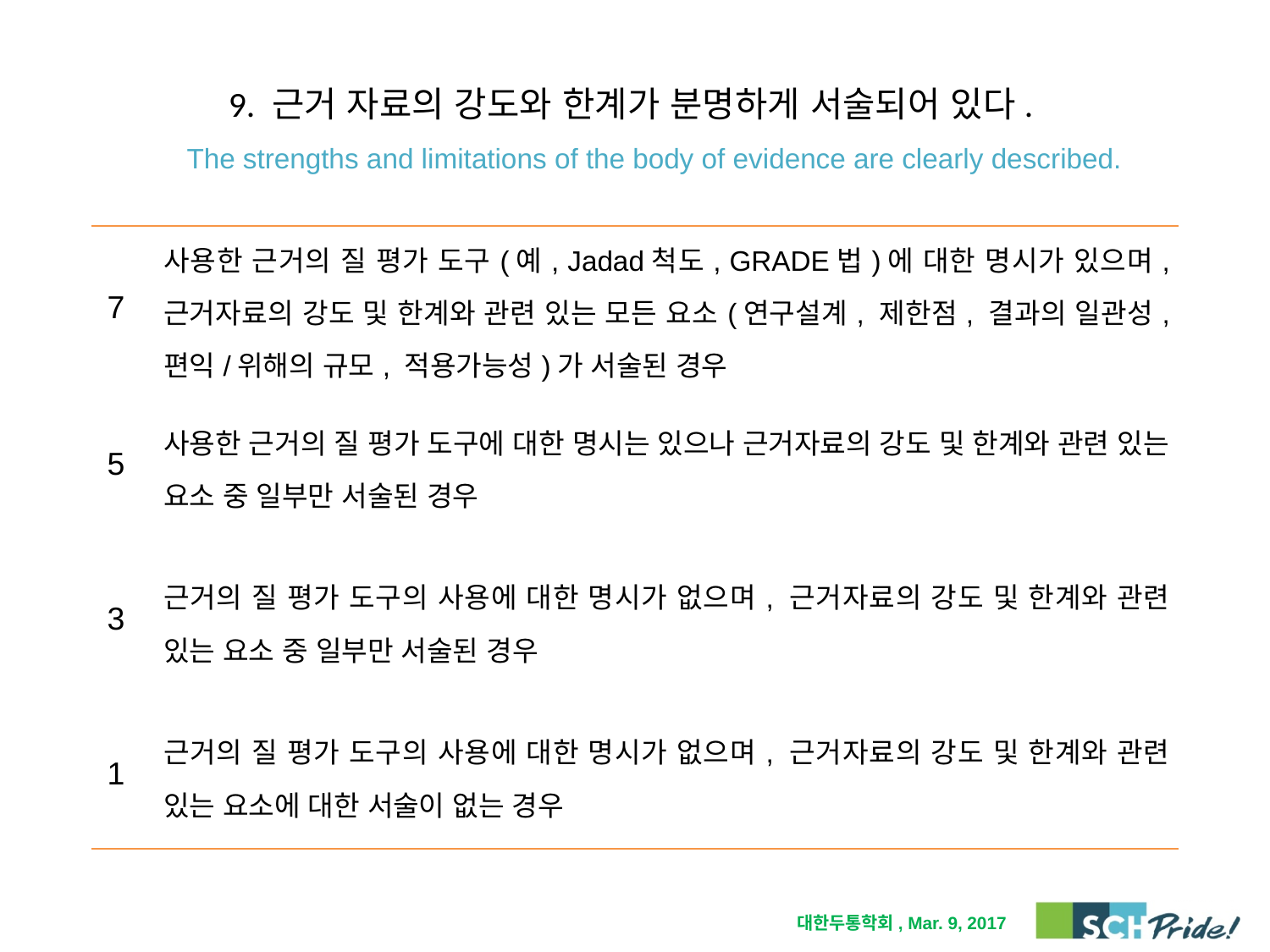

# 9. 근거 자료의 강도와 한계가 분명하게 서술되어 있다. The strengths and limitations of the body of evidence are clearly described.
| 7 | 사용한 근거의 질 평가 도구(예, Jadad척도, GRADE법)에 대한 명시가 있으며, 근거자료의 강도 및 한계와 관련 있는 모든 요소(연구설계, 제한점, 결과의 일관성, 편익/위해의 규모, 적용가능성)가 서술된 경우 |
| --- | --- |
| 5 | 사용한 근거의 질 평가 도구에 대한 명시는 있으나 근거자료의 강도 및 한계와 관련 있는 요소 중 일부만 서술된 경우 |
| 3 | 근거의 질 평가 도구의 사용에 대한 명시가 없으며, 근거자료의 강도 및 한계와 관련 있는 요소 중 일부만 서술된 경우 |
| 1 | 근거의 질 평가 도구의 사용에 대한 명시가 없으며, 근거자료의 강도 및 한계와 관련 있는 요소에 대한 서술이 없는 경우 |